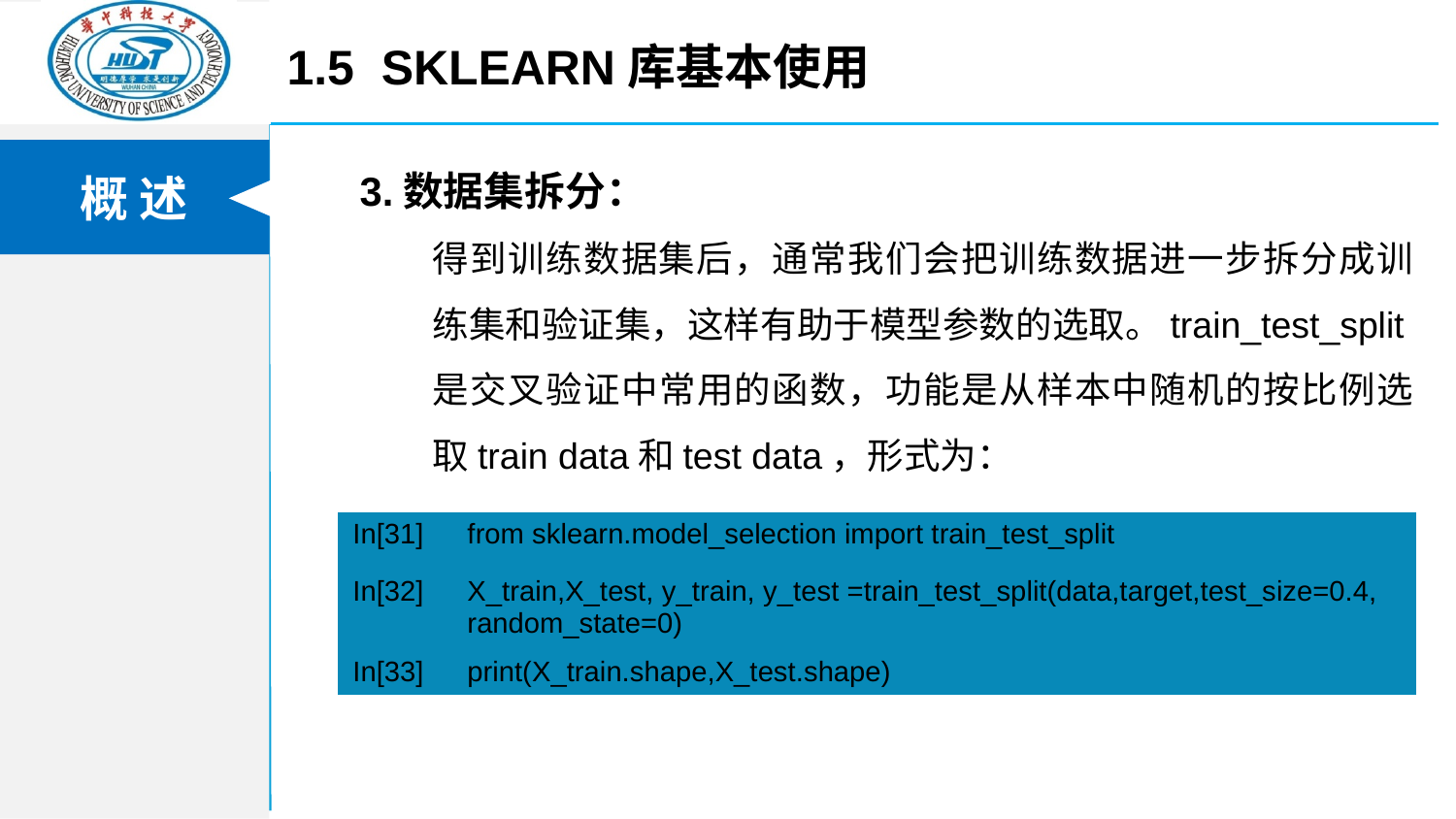

1.5  Sklearn库基本使用
3.数据集拆分：
得到训练数据集后，通常我们会把训练数据进一步拆分成训练集和验证集，这样有助于模型参数的选取。train_test_split是交叉验证中常用的函数，功能是从样本中随机的按比例选取train data和test data，形式为：

| In[31] | from sklearn.model\_selection import train\_test\_split |
| --- | --- |
| In[32] | X\_train,X\_test, y\_train, y\_test =train\_test\_split(data,target,test\_size=0.4, random\_state=0) |
| In[33] | print(X\_train.shape,X\_test.shape) |